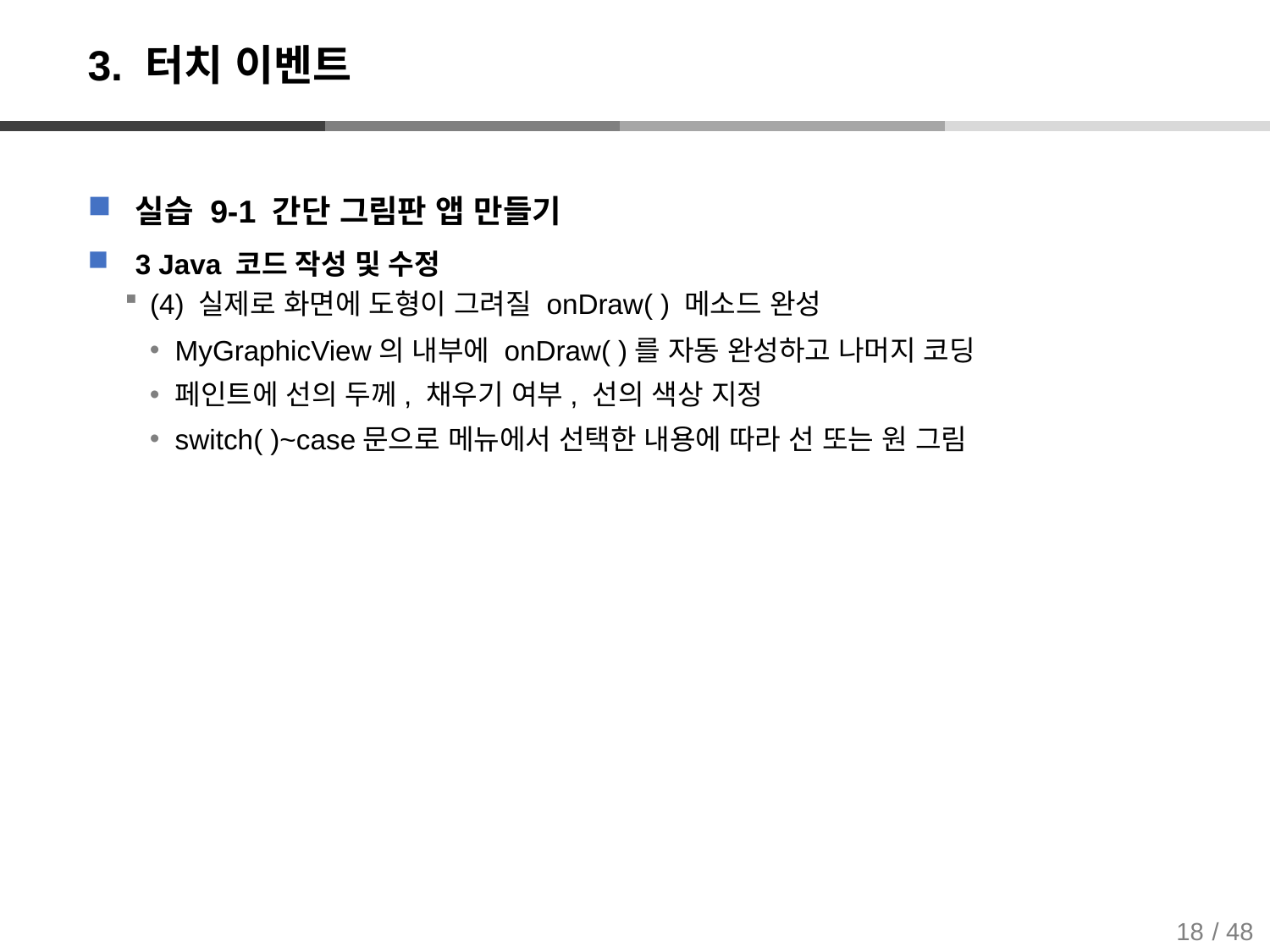

# 3. 터치 이벤트
실습 9-1 간단 그림판 앱 만들기
3 Java 코드 작성 및 수정
(4) 실제로 화면에 도형이 그려질 onDraw( ) 메소드 완성
MyGraphicView의 내부에 onDraw( )를 자동 완성하고 나머지 코딩
페인트에 선의 두께, 채우기 여부, 선의 색상 지정
switch( )~case문으로 메뉴에서 선택한 내용에 따라 선 또는 원 그림